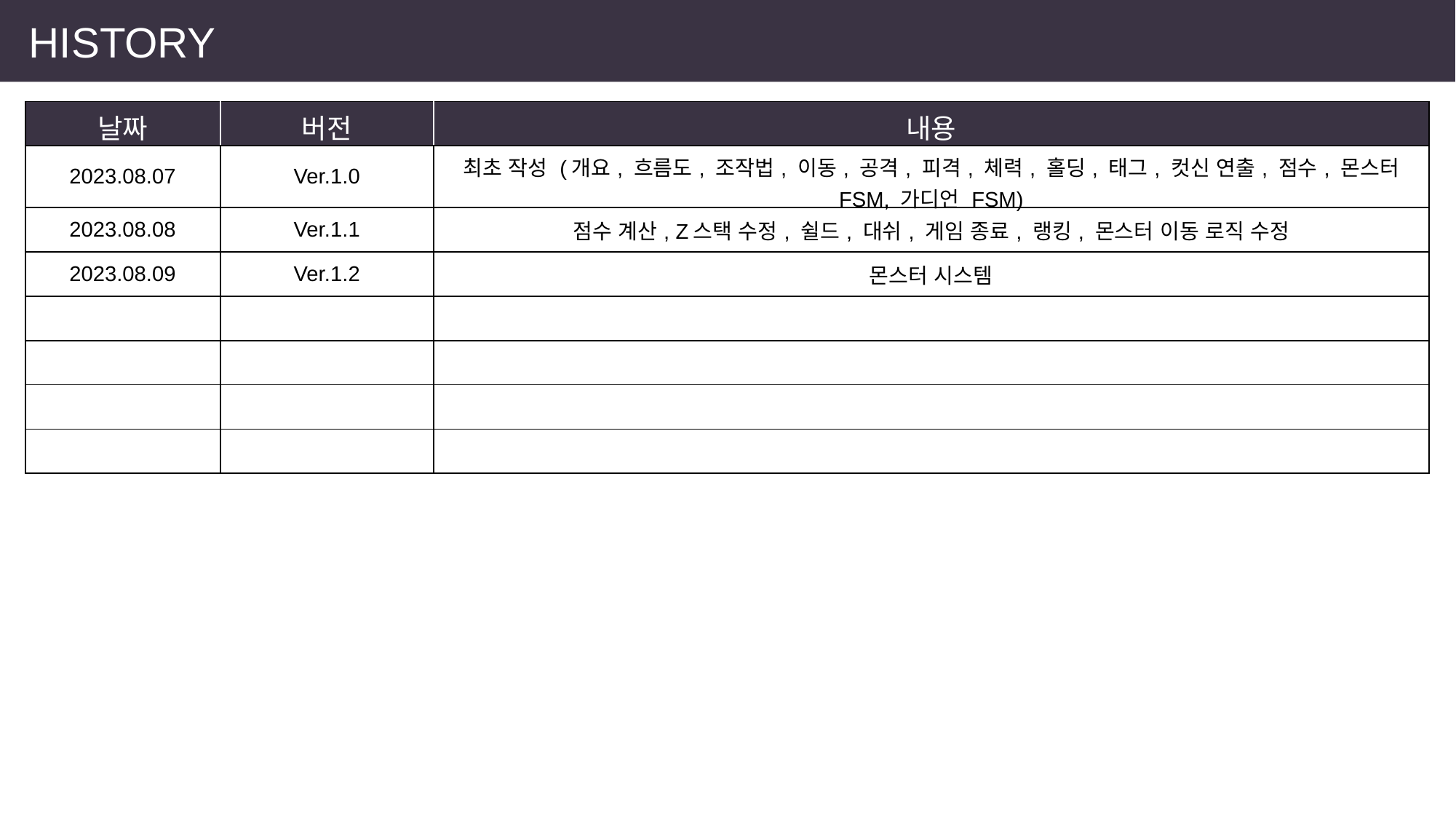

HISTORY
| 날짜 | 버전 | 내용 |
| --- | --- | --- |
| 2023.08.07 | Ver.1.0 | 최초 작성 (개요, 흐름도, 조작법, 이동, 공격, 피격, 체력, 홀딩, 태그, 컷신 연출, 점수, 몬스터 FSM, 가디언 FSM) |
| 2023.08.08 | Ver.1.1 | 점수 계산, Z스택 수정, 쉴드, 대쉬, 게임 종료, 랭킹, 몬스터 이동 로직 수정 |
| 2023.08.09 | Ver.1.2 | 몬스터 시스템 |
|  |  |  |
|  |  |  |
|  |  |  |
|  |  |  |